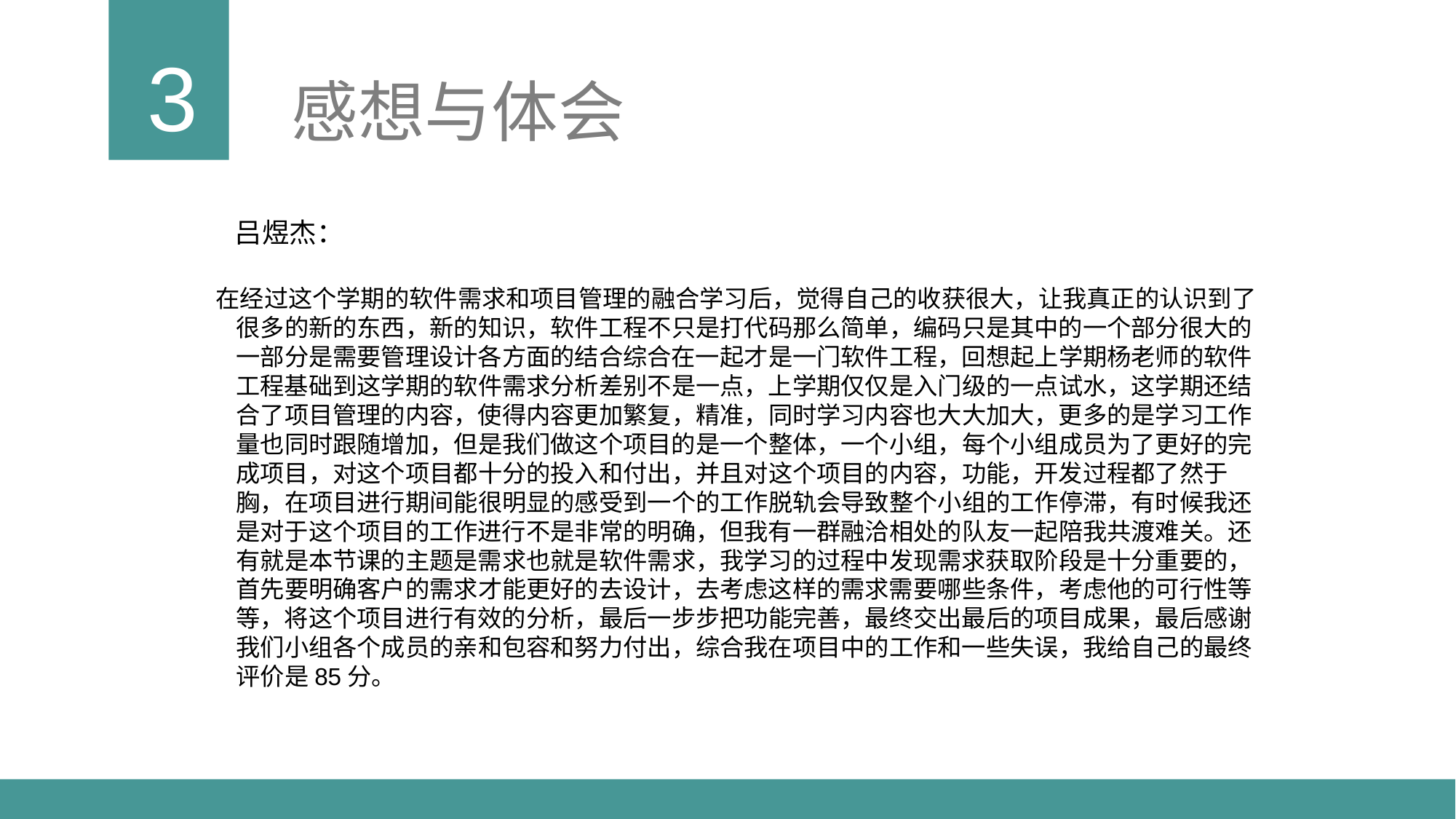

3
感想与体会
吕煜杰：
            在经过这个学期的软件需求和项目管理的融合学习后，觉得自己的收获很大，让我真正的认识到了很多的新的东西，新的知识，软件工程不只是打代码那么简单，编码只是其中的一个部分很大的一部分是需要管理设计各方面的结合综合在一起才是一门软件工程，回想起上学期杨老师的软件工程基础到这学期的软件需求分析差别不是一点，上学期仅仅是入门级的一点试水，这学期还结合了项目管理的内容，使得内容更加繁复，精准，同时学习内容也大大加大，更多的是学习工作量也同时跟随增加，但是我们做这个项目的是一个整体，一个小组，每个小组成员为了更好的完成项目，对这个项目都十分的投入和付出，并且对这个项目的内容，功能，开发过程都了然于胸，在项目进行期间能很明显的感受到一个的工作脱轨会导致整个小组的工作停滞，有时候我还是对于这个项目的工作进行不是非常的明确，但我有一群融洽相处的队友一起陪我共渡难关。还有就是本节课的主题是需求也就是软件需求，我学习的过程中发现需求获取阶段是十分重要的，首先要明确客户的需求才能更好的去设计，去考虑这样的需求需要哪些条件，考虑他的可行性等等，将这个项目进行有效的分析，最后一步步把功能完善，最终交出最后的项目成果，最后感谢我们小组各个成员的亲和包容和努力付出，综合我在项目中的工作和一些失误，我给自己的最终评价是85分。